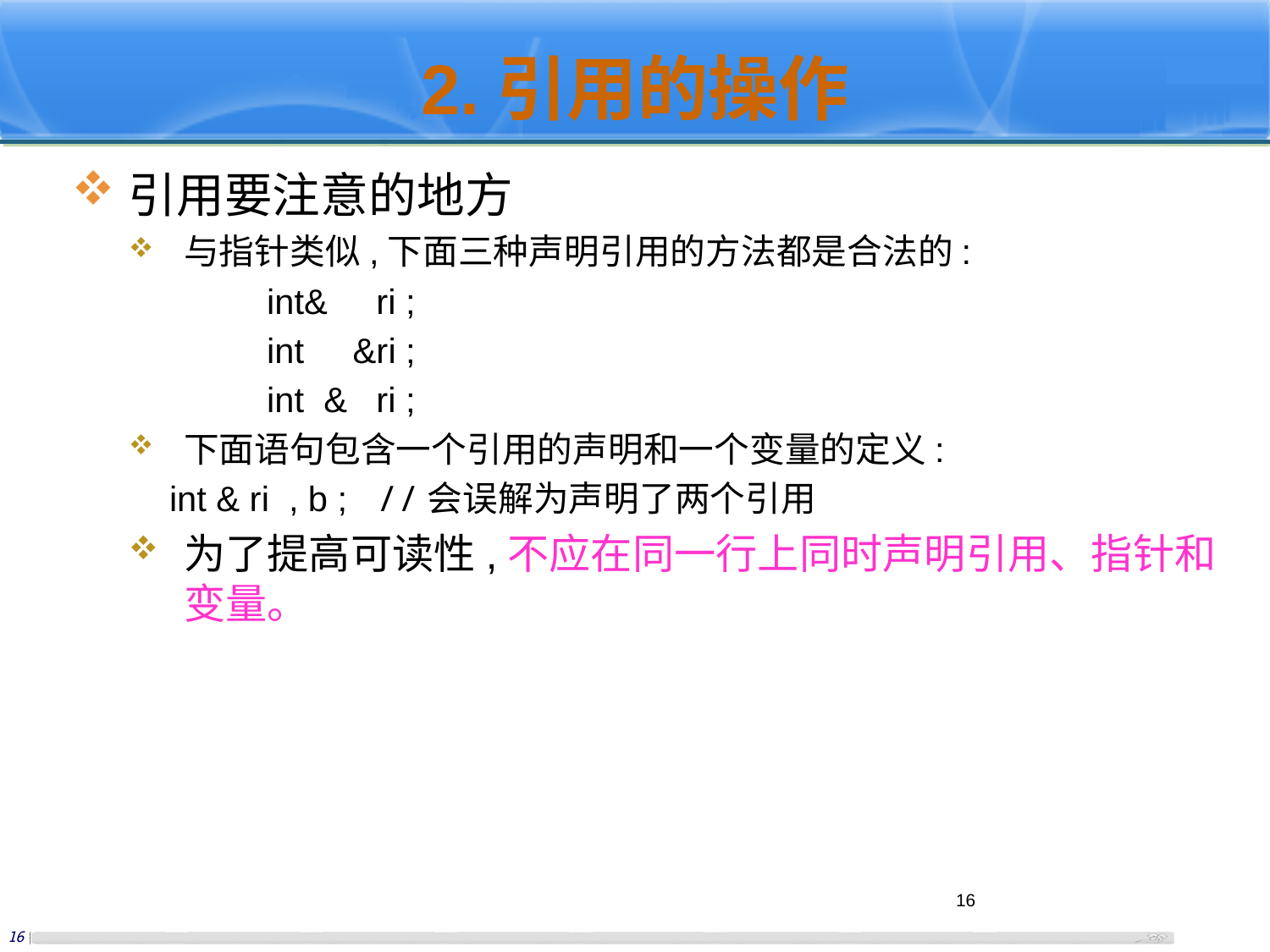

# 2.引用的操作
引用要注意的地方
与指针类似,下面三种声明引用的方法都是合法的:
                    int&     ri ;
                    int     &ri ;
                    int  &   ri ;
下面语句包含一个引用的声明和一个变量的定义:
          int & ri  , b ;   //会误解为声明了两个引用
为了提高可读性,不应在同一行上同时声明引用、指针和变量。
16